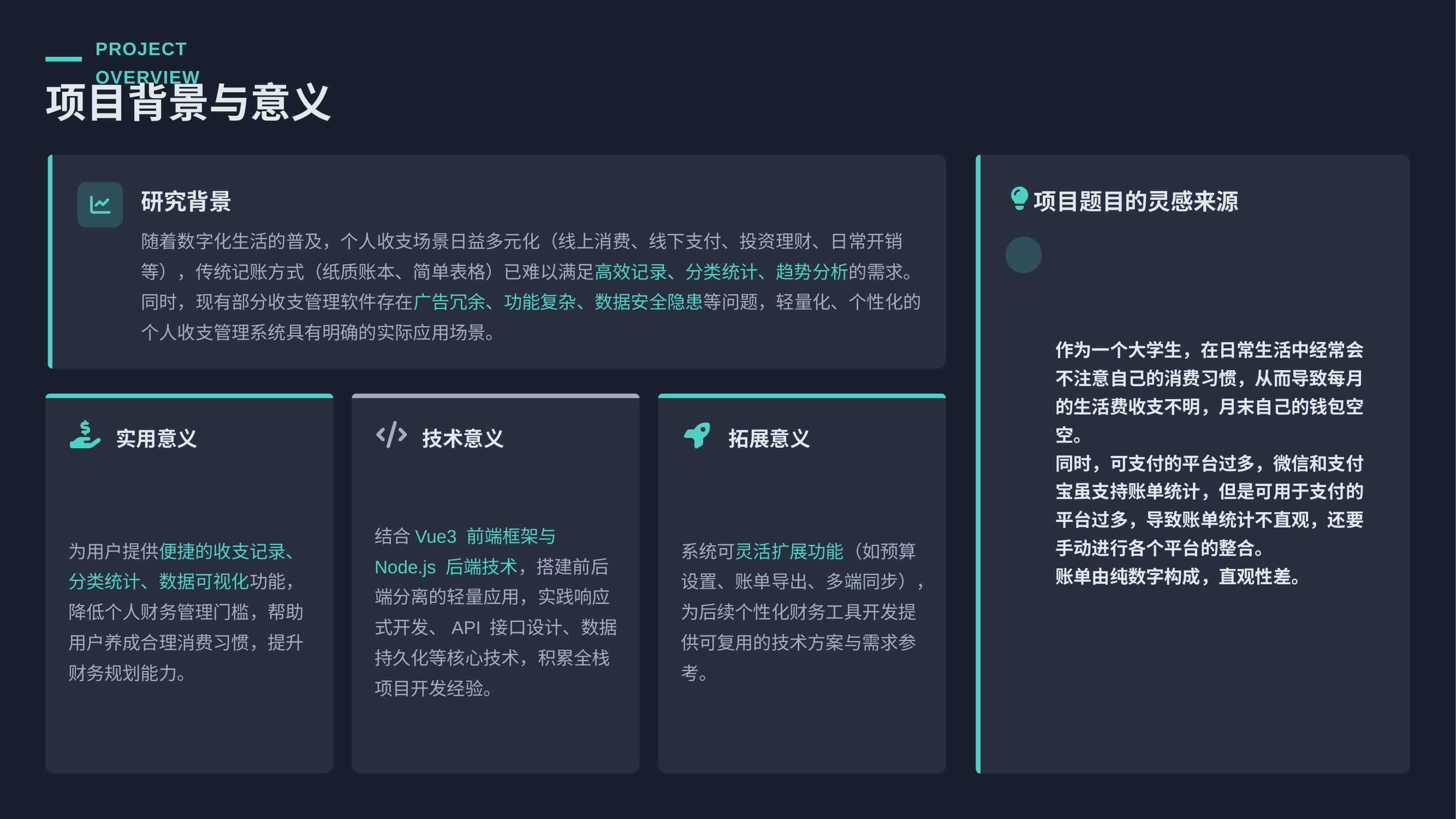

PROJECT OVERVIEW

项目背景与意义

研究背景
项目题目的灵感来源

随着数字化生活的普及，个人收支场景日益多元化（线上消费、线下支付、投资理财、日常开销等），传统记账方式（纸质账本、简单表格）已难以满足高效记录、分类统计、趋势分析的需求。同时，现有部分收支管理软件存在广告冗余、功能复杂、数据安全隐患等问题，轻量化、个性化的个人收支管理系统具有明确的实际应用场景。
作为一个大学生，在日常生活中经常会不注意自己的消费习惯，从而导致每月的生活费收支不明，月末自己的钱包空空。
同时，可支付的平台过多，微信和支付宝虽支持账单统计，但是可用于支付的平台过多，导致账单统计不直观，还要手动进行各个平台的整合。
账单由纯数字构成，直观性差。

实用意义
技术意义
拓展意义

为用户提供便捷的收支记录、分类统计、数据可视化功能，降低个人财务管理门槛，帮助用户养成合理消费习惯，提升财务规划能力。
结合Vue3 前端框架与 Node.js 后端技术，搭建前后端分离的轻量应用，实践响应式开发、API 接口设计、数据持久化等核心技术，积累全栈项目开发经验。
系统可灵活扩展功能（如预算设置、账单导出、多端同步），为后续个性化财务工具开发提供可复用的技术方案与需求参考。